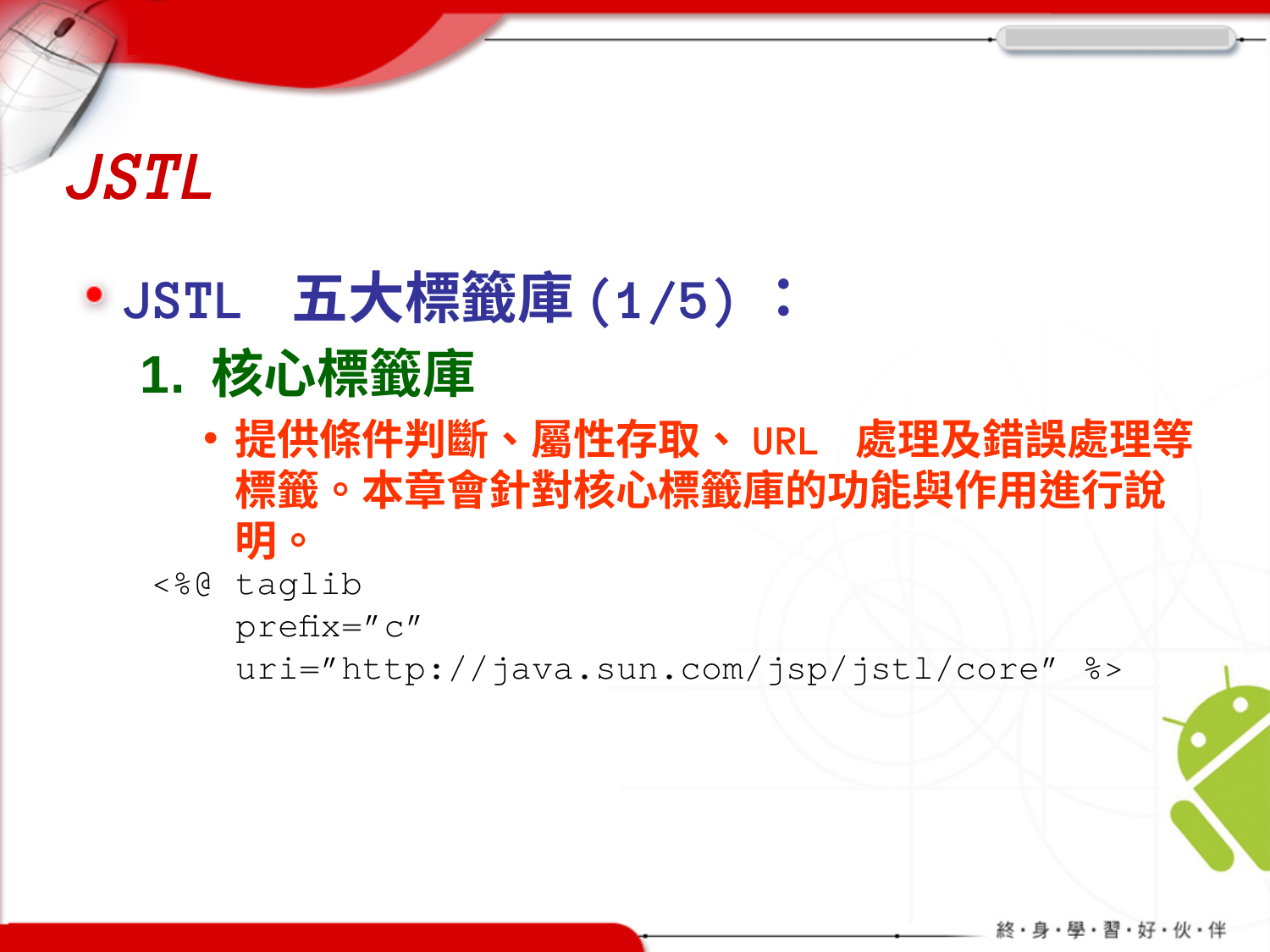

# JSTL
JSTL 五大標籤庫(1/5)：
核心標籤庫
提供條件判斷、屬性存取、URL 處理及錯誤處理等標籤。本章會針對核心標籤庫的功能與作用進行說明。
<%@ taglib
    prefix=”c”
    uri=”http://java.sun.com/jsp/jstl/core” %>